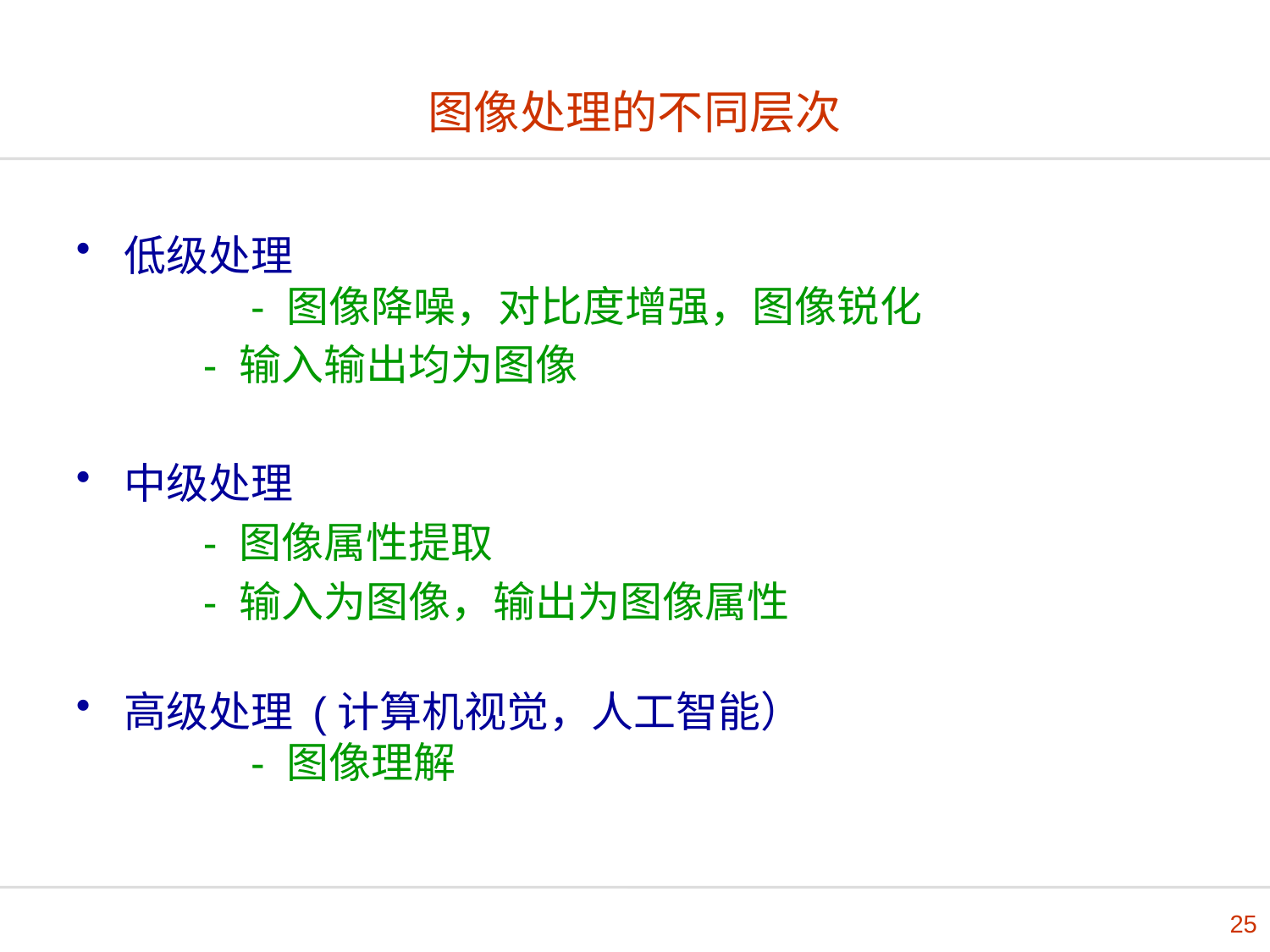

# 图像处理的不同层次
低级处理
	- 图像降噪，对比度增强，图像锐化
	- 输入输出均为图像

中级处理
	- 图像属性提取
	- 输入为图像，输出为图像属性
高级处理 (计算机视觉，人工智能）
	- 图像理解

25